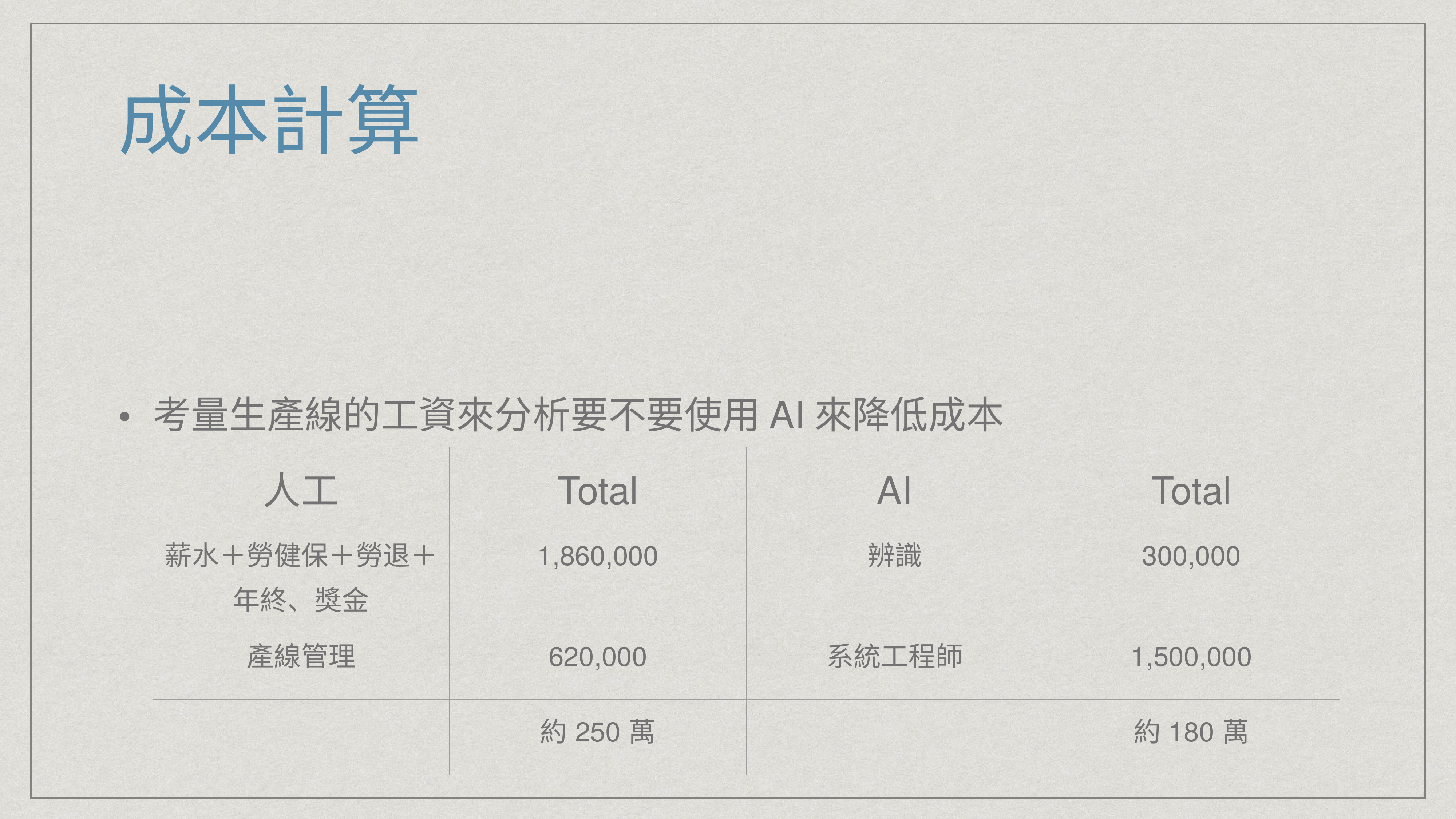

# 成本計算
考量生產線的工資來分析要不要使用AI來降低成本

| 人工 | Total | AI | Total |
| --- | --- | --- | --- |
| 薪水＋勞健保＋勞退＋年終、獎金 | 1,860,000 | 辨識 | 300,000 |
| 產線管理 | 620,000 | 系統工程師 | 1,500,000 |
|  | 約250萬 |  | 約180萬 |